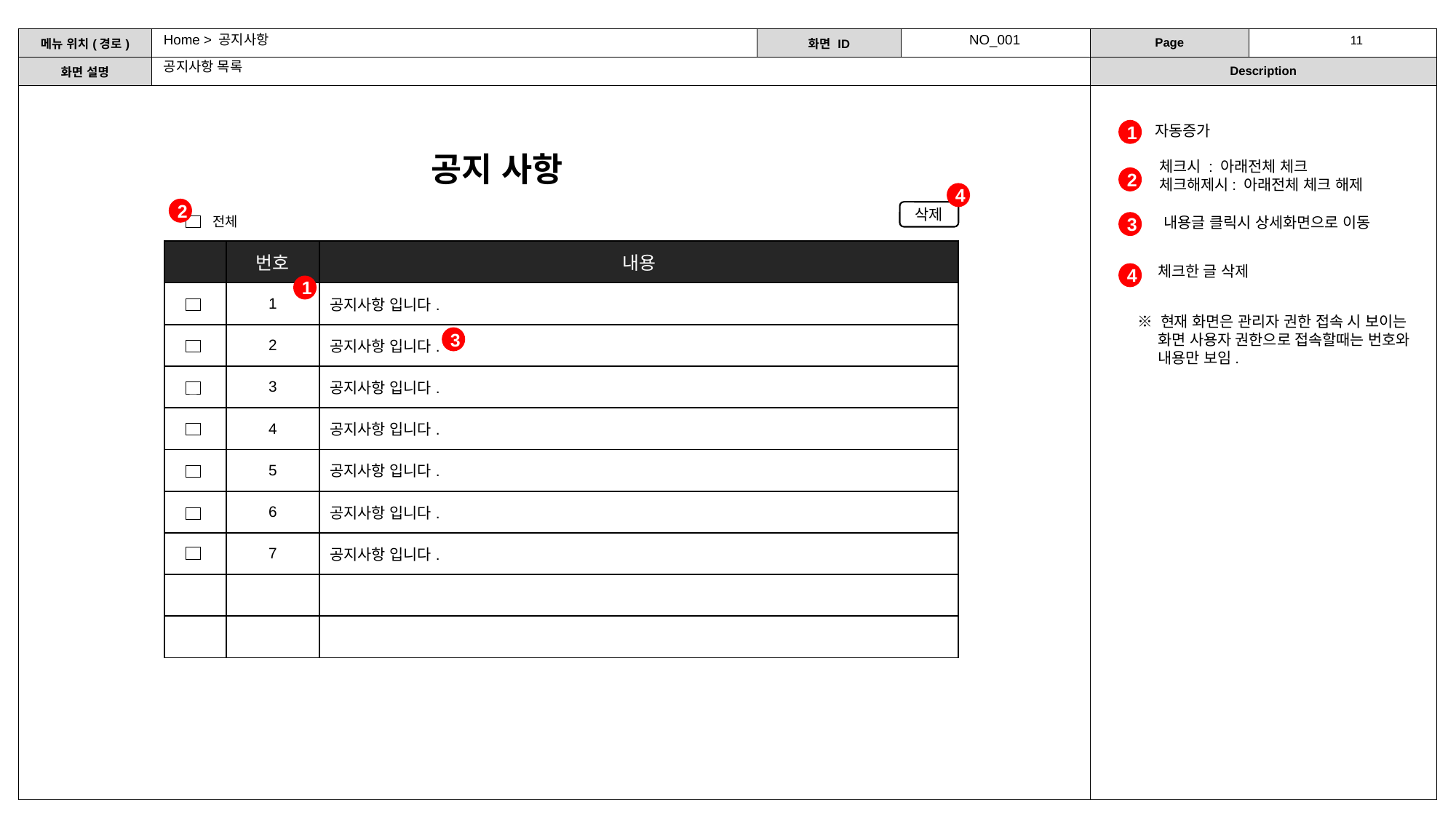

Home > 공지사항
NO_001
공지사항 목록
자동증가
1
공지 사항
체크시 : 아래전체 체크
체크해제시: 아래전체 체크 해제
2
4
2
삭제
내용글 클릭시 상세화면으로 이동
전체
3

|  | 번호 | 내용 |
| --- | --- | --- |
|  | 1 | 공지사항 입니다. |
|  | 2 | 공지사항 입니다. |
|  | 3 | 공지사항 입니다. |
|  | 4 | 공지사항 입니다. |
|  | 5 | 공지사항 입니다. |
|  | 6 | 공지사항 입니다. |
|  | 7 | 공지사항 입니다. |
|  |  |  |
|  |  |  |
체크한 글 삭제
4
1

※ 현재 화면은 관리자 권한 접속 시 보이는
    화면 사용자 권한으로 접속할때는 번호와
    내용만 보임.
3